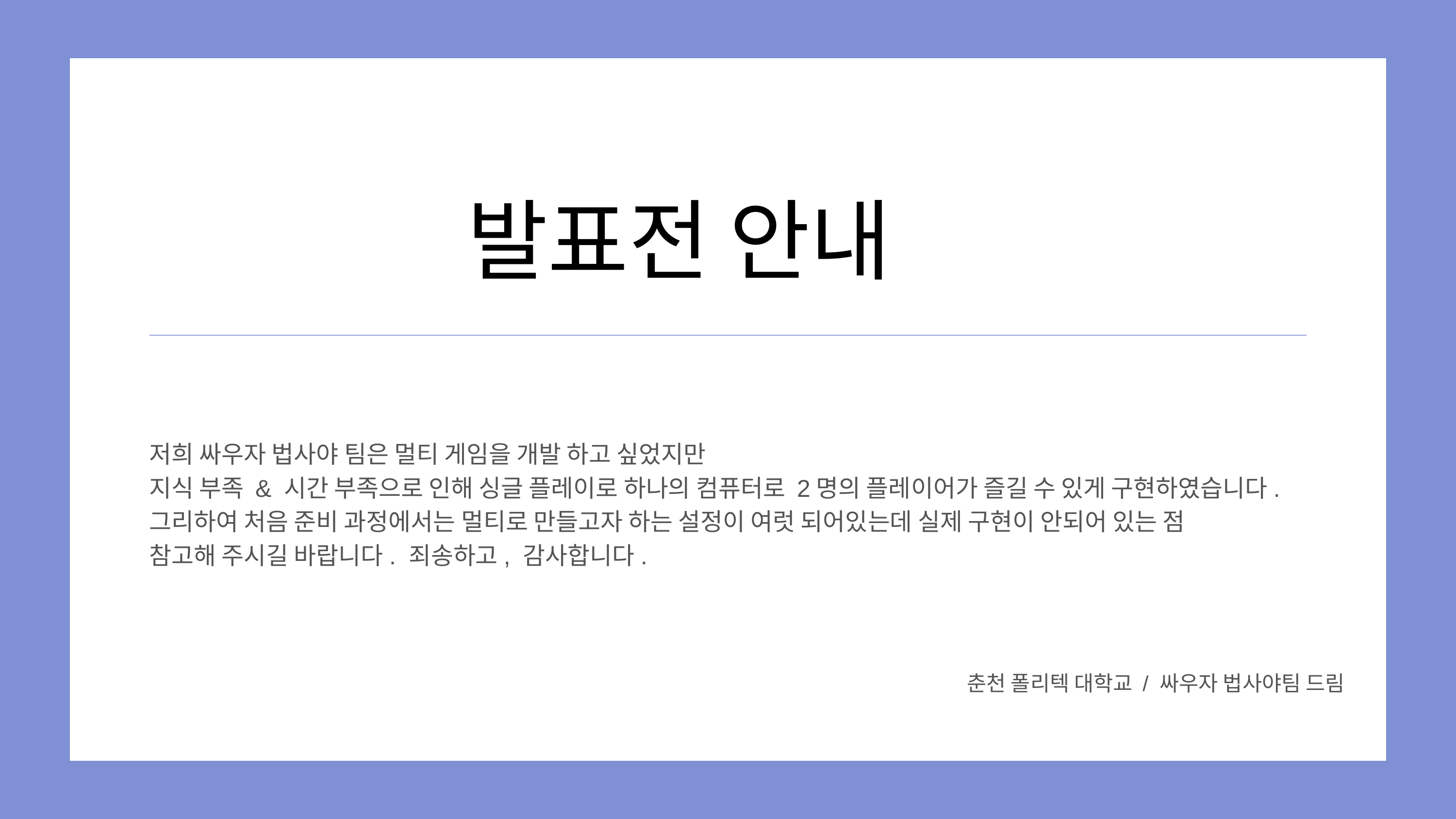

발표전 안내

저희 싸우자 법사야 팀은 멀티 게임을 개발 하고 싶었지만
지식 부족 & 시간 부족으로 인해 싱글 플레이로 하나의 컴퓨터로 2명의 플레이어가 즐길 수 있게 구현하였습니다.
그리하여 처음 준비 과정에서는 멀티로 만들고자 하는 설정이 여럿 되어있는데 실제 구현이 안되어 있는 점
참고해 주시길 바랍니다. 죄송하고, 감사합니다.
춘천 폴리텍 대학교 / 싸우자 법사야팀 드림